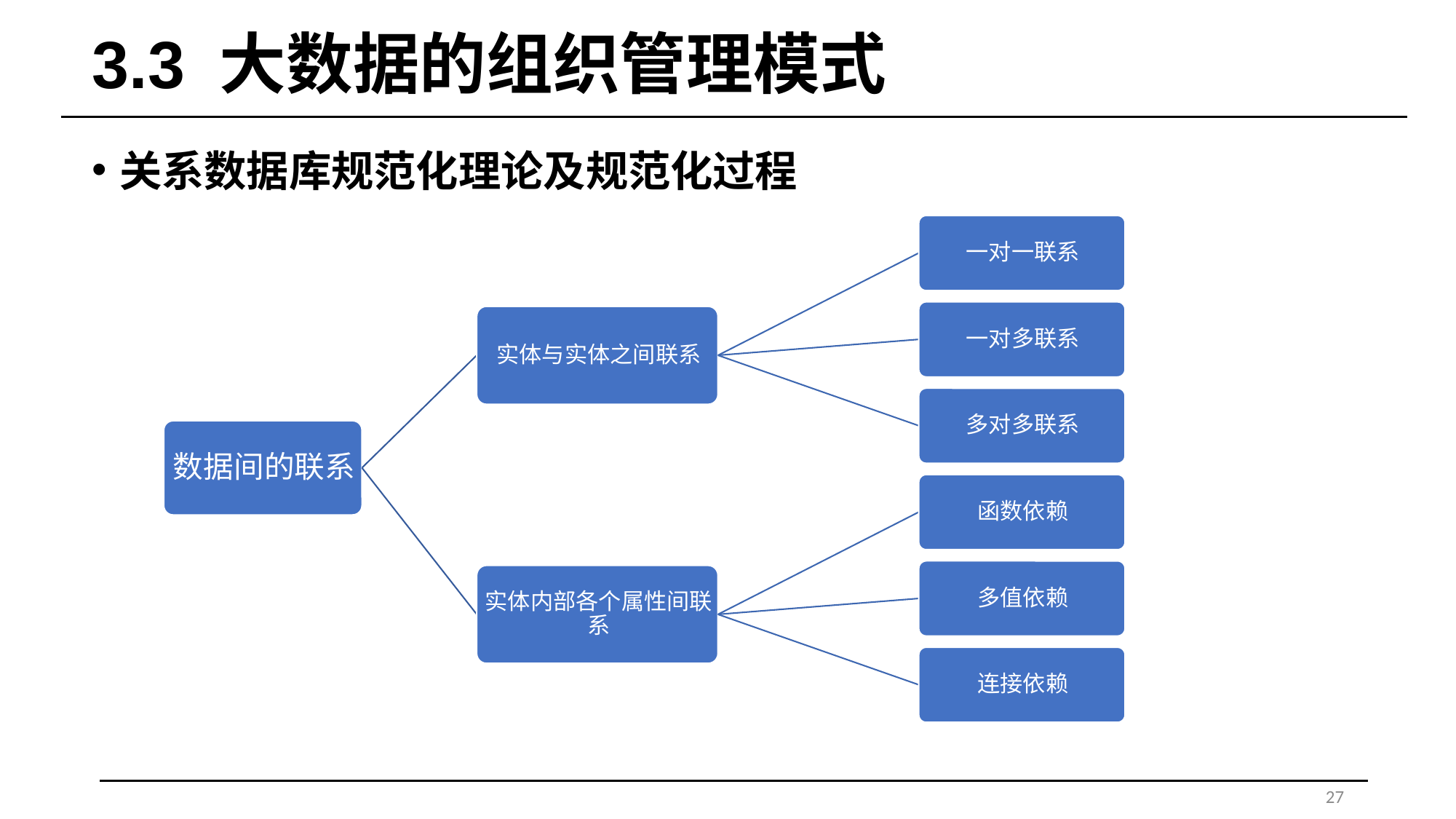

# 3.3 大数据的组织管理模式
关系数据库规范化理论及规范化过程

数据间的联系

实体与实体之间联系

一对一联系

一对多联系

多对多联系

实体内部各个属性间联系

函数依赖

多值依赖

连接依赖
27